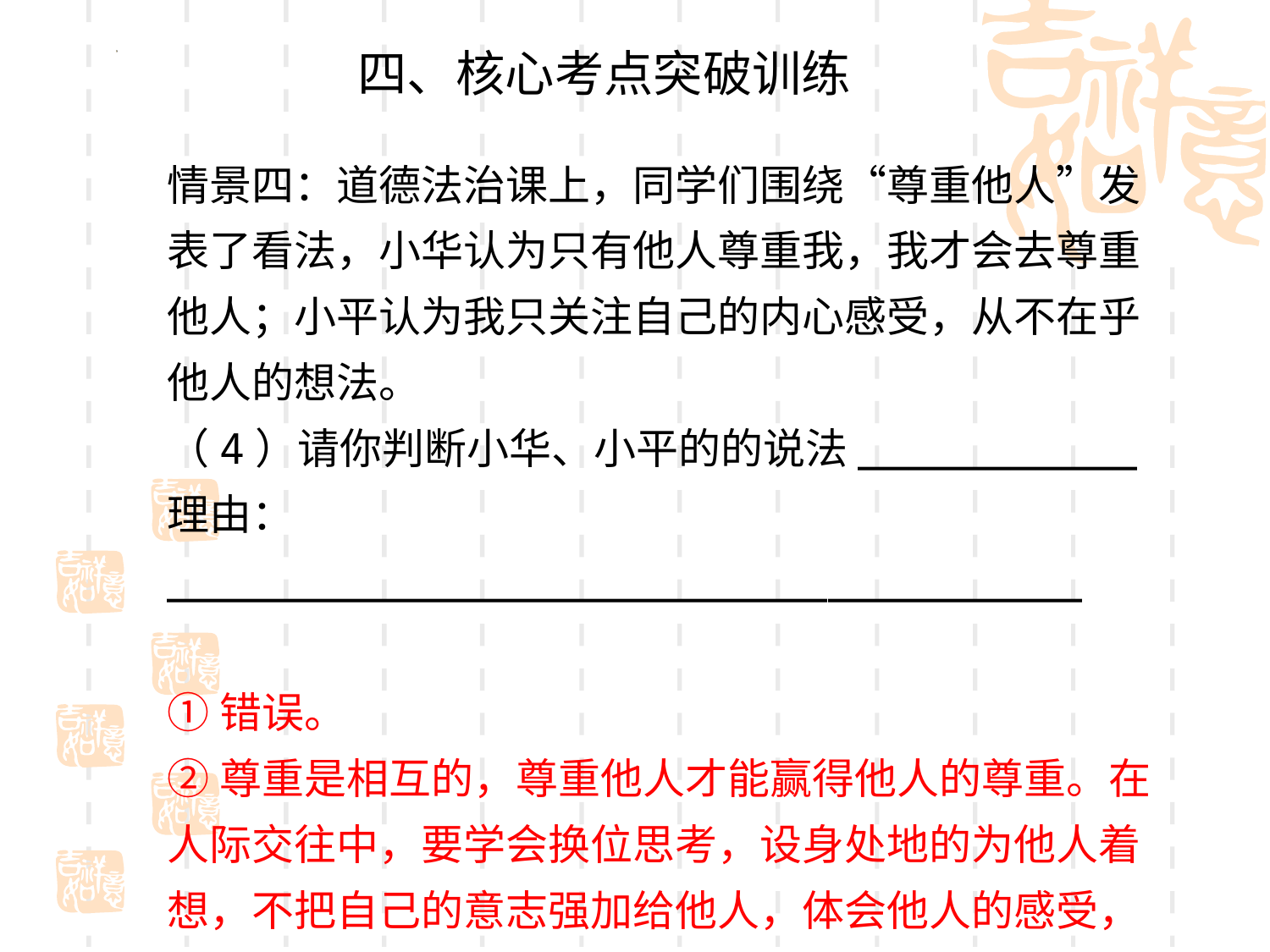

四、核心考点突破训练
情景四：道德法治课上，同学们围绕“尊重他人”发表了看法，小华认为只有他人尊重我，我才会去尊重他人；小平认为我只关注自己的内心感受，从不在乎他人的想法。
（4）请你判断小华、小平的的说法___________理由：____________________________________

①错误。
②尊重是相互的，尊重他人才能赢得他人的尊重。在人际交往中，要学会换位思考，设身处地的为他人着想，不把自己的意志强加给他人，体会他人的感受，理解别人的难处，包容他人。